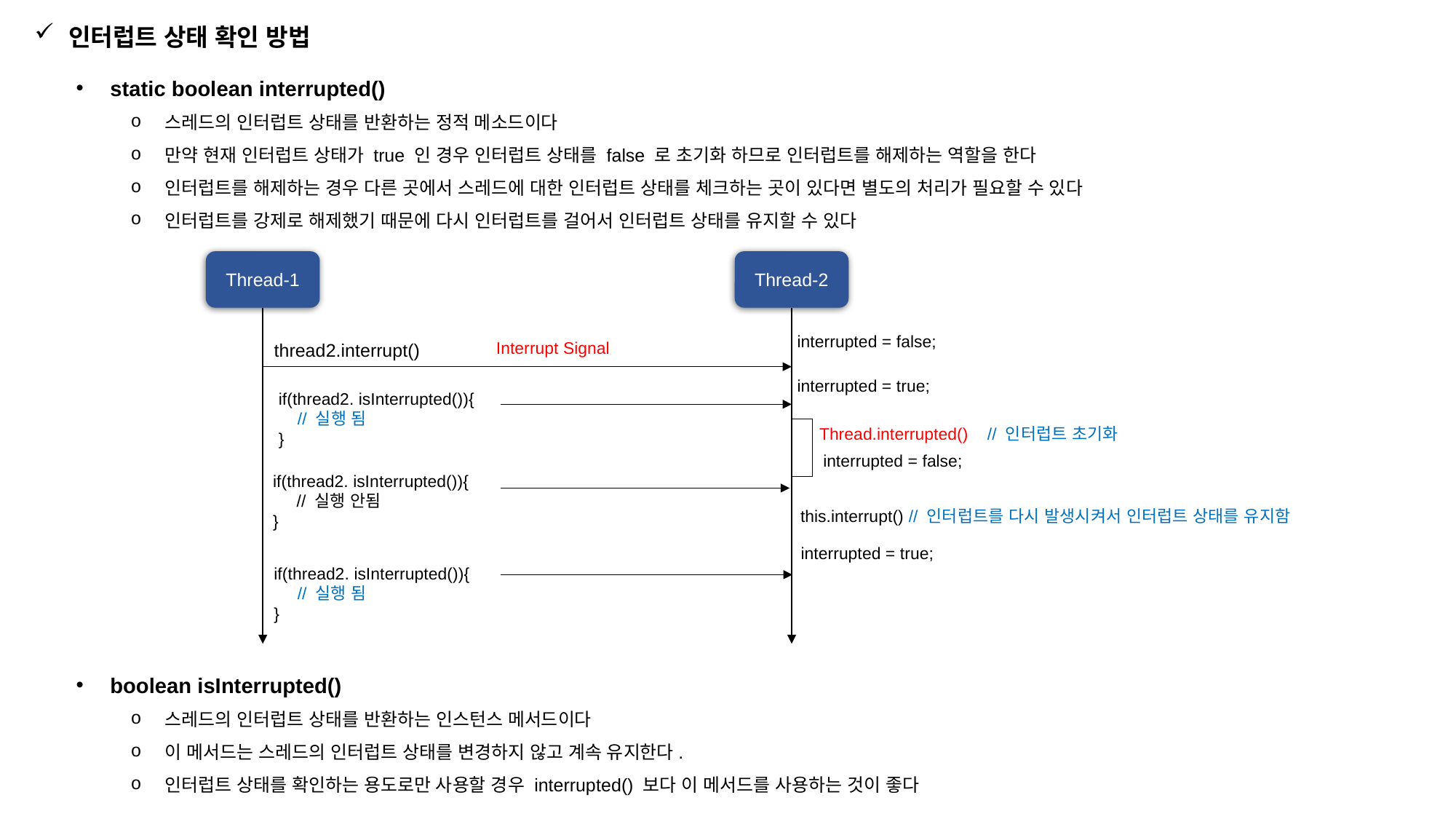

인터럽트 상태 확인 방법
static boolean interrupted()
스레드의 인터럽트 상태를 반환하는 정적 메소드이다
만약 현재 인터럽트 상태가 true 인 경우 인터럽트 상태를 false 로 초기화 하므로 인터럽트를 해제하는 역할을 한다
인터럽트를 해제하는 경우 다른 곳에서 스레드에 대한 인터럽트 상태를 체크하는 곳이 있다면 별도의 처리가 필요할 수 있다
인터럽트를 강제로 해제했기 때문에 다시 인터럽트를 걸어서 인터럽트 상태를 유지할 수 있다
Thread-1
Thread-2
interrupted = false;
Interrupt Signal
thread2.interrupt()
interrupted = true;
if(thread2. isInterrupted()){
    // 실행 됨
}
Thread.interrupted()    // 인터럽트 초기화

interrupted = false;
if(thread2. isInterrupted()){
     // 실행 안됨
}
this.interrupt() // 인터럽트를 다시 발생시켜서 인터럽트 상태를 유지함
interrupted = true;
if(thread2. isInterrupted()){
     // 실행 됨
}
boolean isInterrupted()
스레드의 인터럽트 상태를 반환하는 인스턴스 메서드이다
이 메서드는 스레드의 인터럽트 상태를 변경하지 않고 계속 유지한다.
인터럽트 상태를 확인하는 용도로만 사용할 경우 interrupted() 보다 이 메서드를 사용하는 것이 좋다